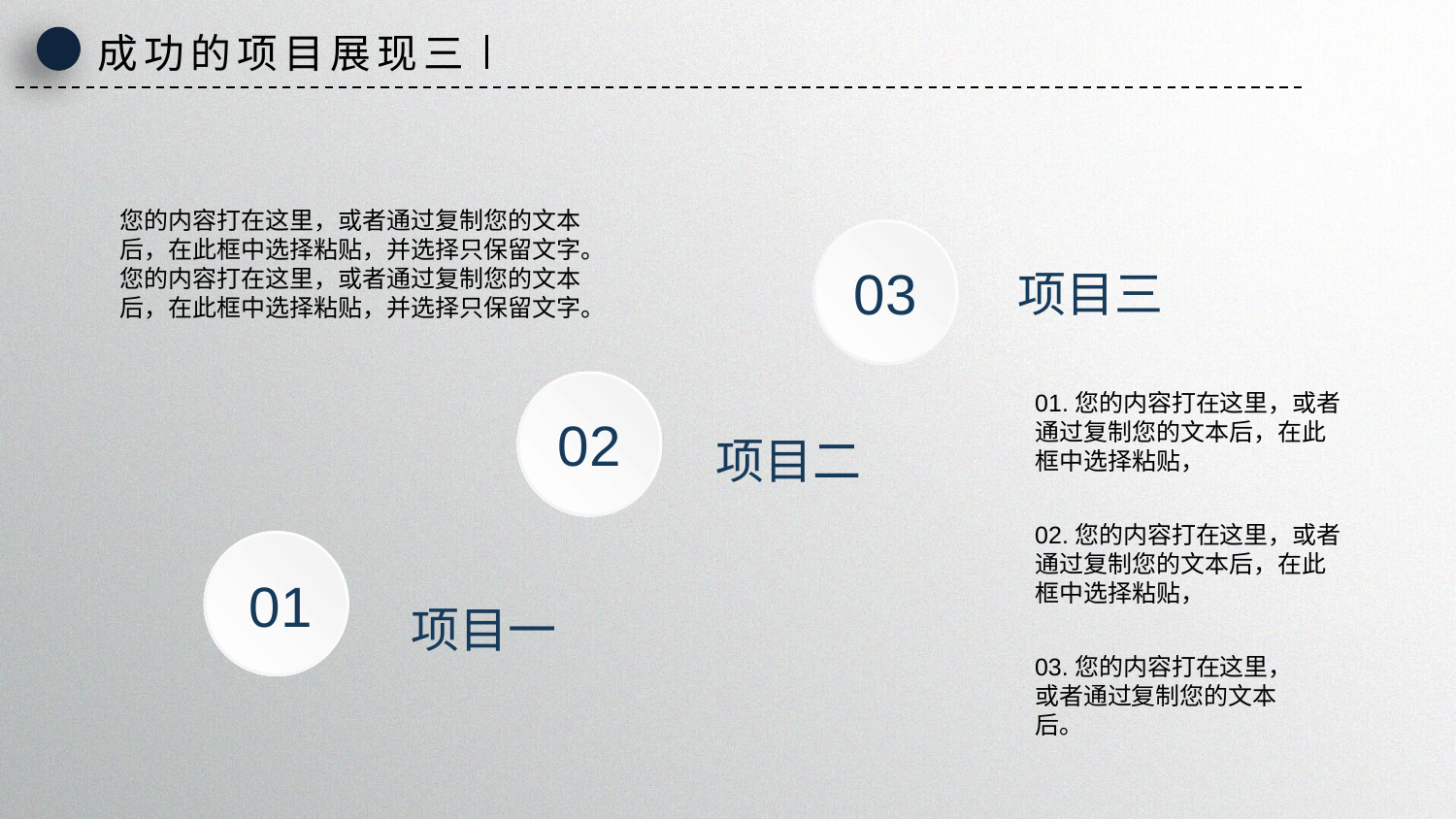

成功的项目展现三

您的内容打在这里，或者通过复制您的文本后，在此框中选择粘贴，并选择只保留文字。您的内容打在这里，或者通过复制您的文本后，在此框中选择粘贴，并选择只保留文字。

03
项目三

02
01.您的内容打在这里，或者通过复制您的文本后，在此框中选择粘贴，
项目二
02.您的内容打在这里，或者通过复制您的文本后，在此框中选择粘贴，

01
项目一
03.您的内容打在这里，或者通过复制您的文本后。